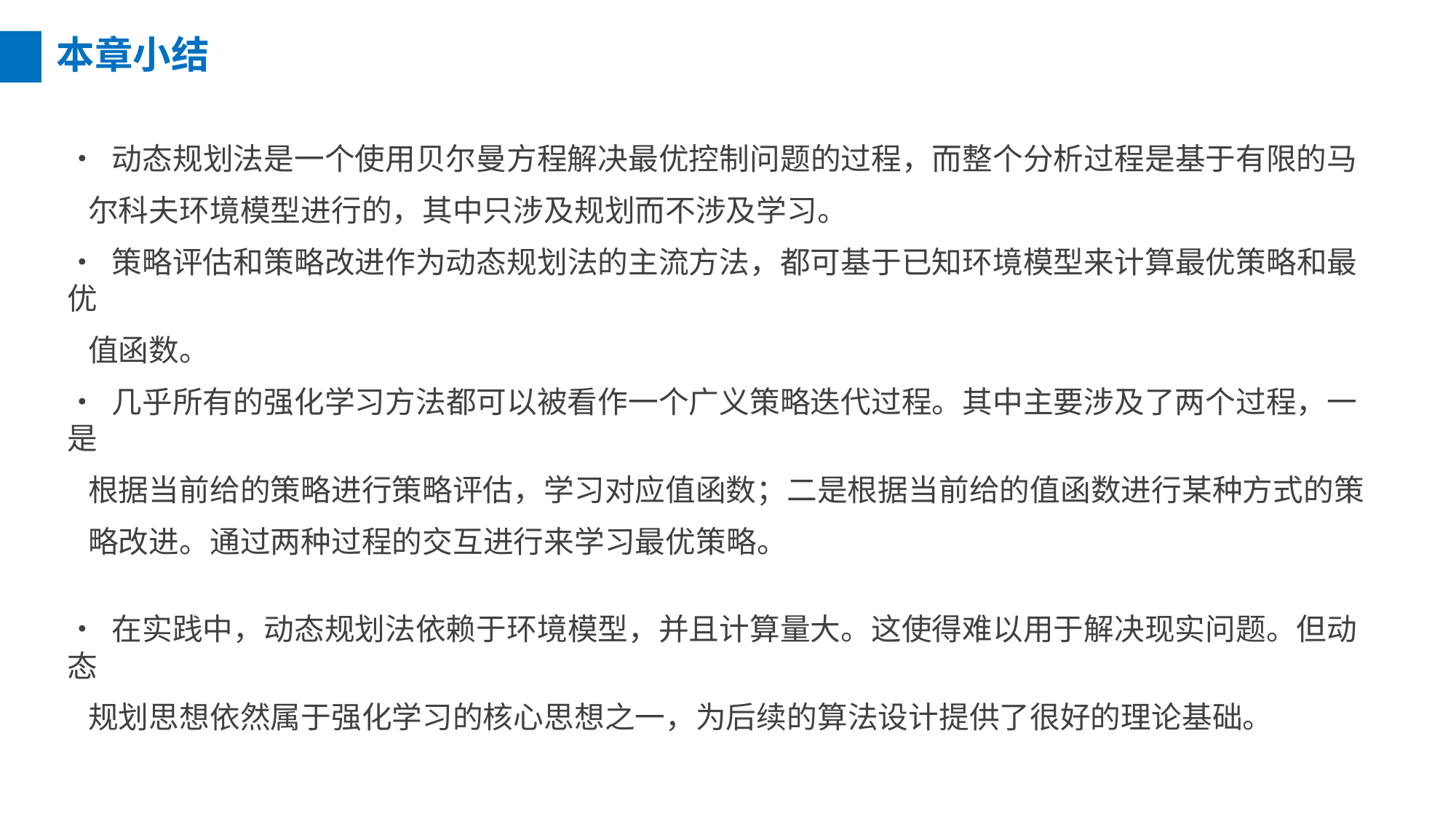

本章小结
• 动态规划法是一个使用贝尔曼方程解决最优控制问题的过程，而整个分析过程是基于有限的马
  尔科夫环境模型进行的，其中只涉及规划而不涉及学习。
• 策略评估和策略改进作为动态规划法的主流方法，都可基于已知环境模型来计算最优策略和最优
  值函数。
• 几乎所有的强化学习方法都可以被看作一个广义策略迭代过程。其中主要涉及了两个过程，一是
  根据当前给的策略进行策略评估，学习对应值函数；二是根据当前给的值函数进行某种方式的策
  略改进。通过两种过程的交互进行来学习最优策略。
• 在实践中，动态规划法依赖于环境模型，并且计算量大。这使得难以用于解决现实问题。但动态
  规划思想依然属于强化学习的核心思想之一，为后续的算法设计提供了很好的理论基础。